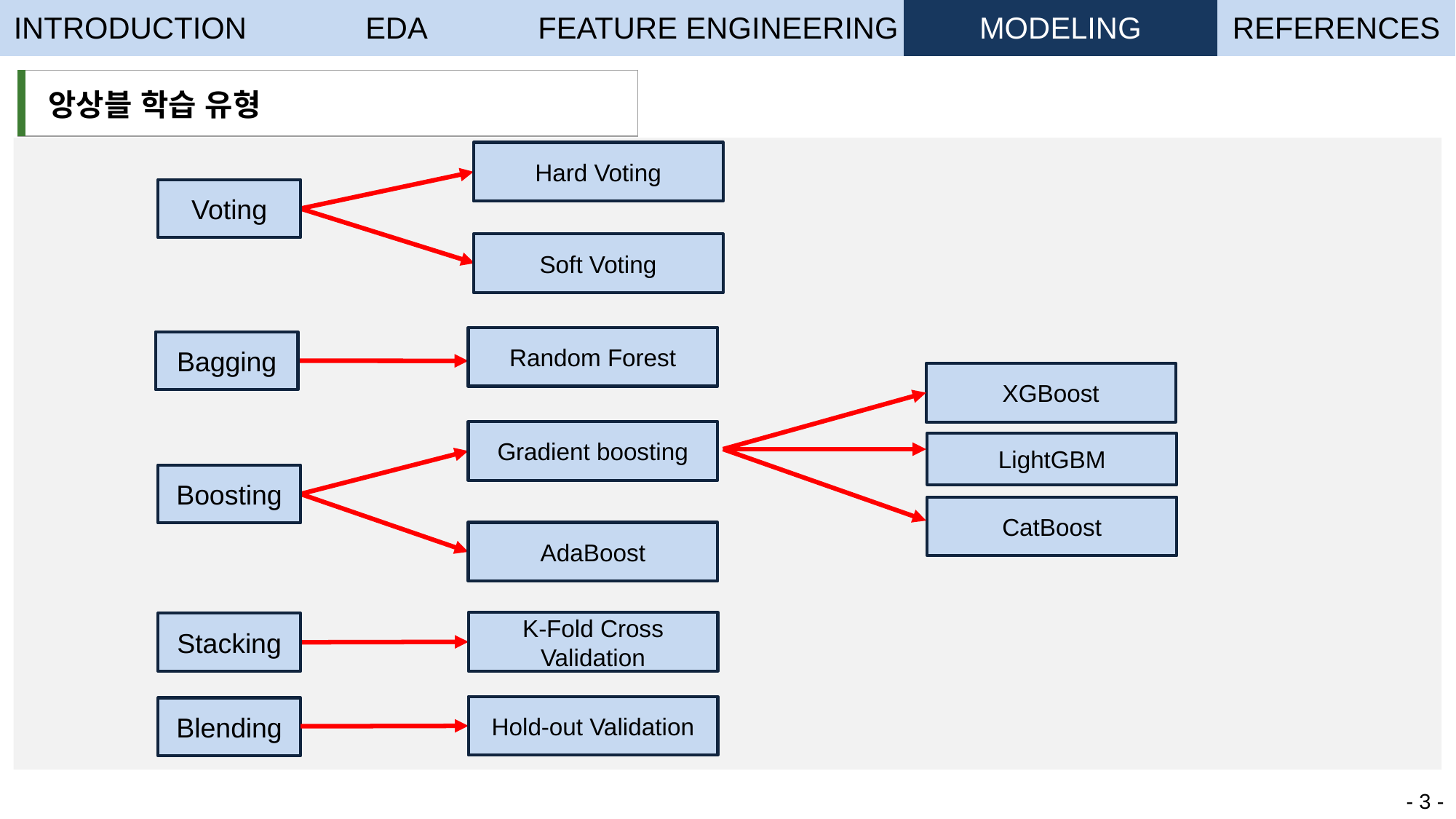

| INTRODUCTION | EDA | FEATURE ENGINEERING | MODELING | REFERENCES |
| --- | --- | --- | --- | --- |
| 앙상블 학습 유형 |
| --- |

Hard Voting
Voting
Soft Voting
Random Forest
Bagging
XGBoost
Gradient boosting
LightGBM
Boosting
CatBoost
AdaBoost
K-Fold Cross Validation
Stacking
Hold-out Validation
Blending
- 3 -